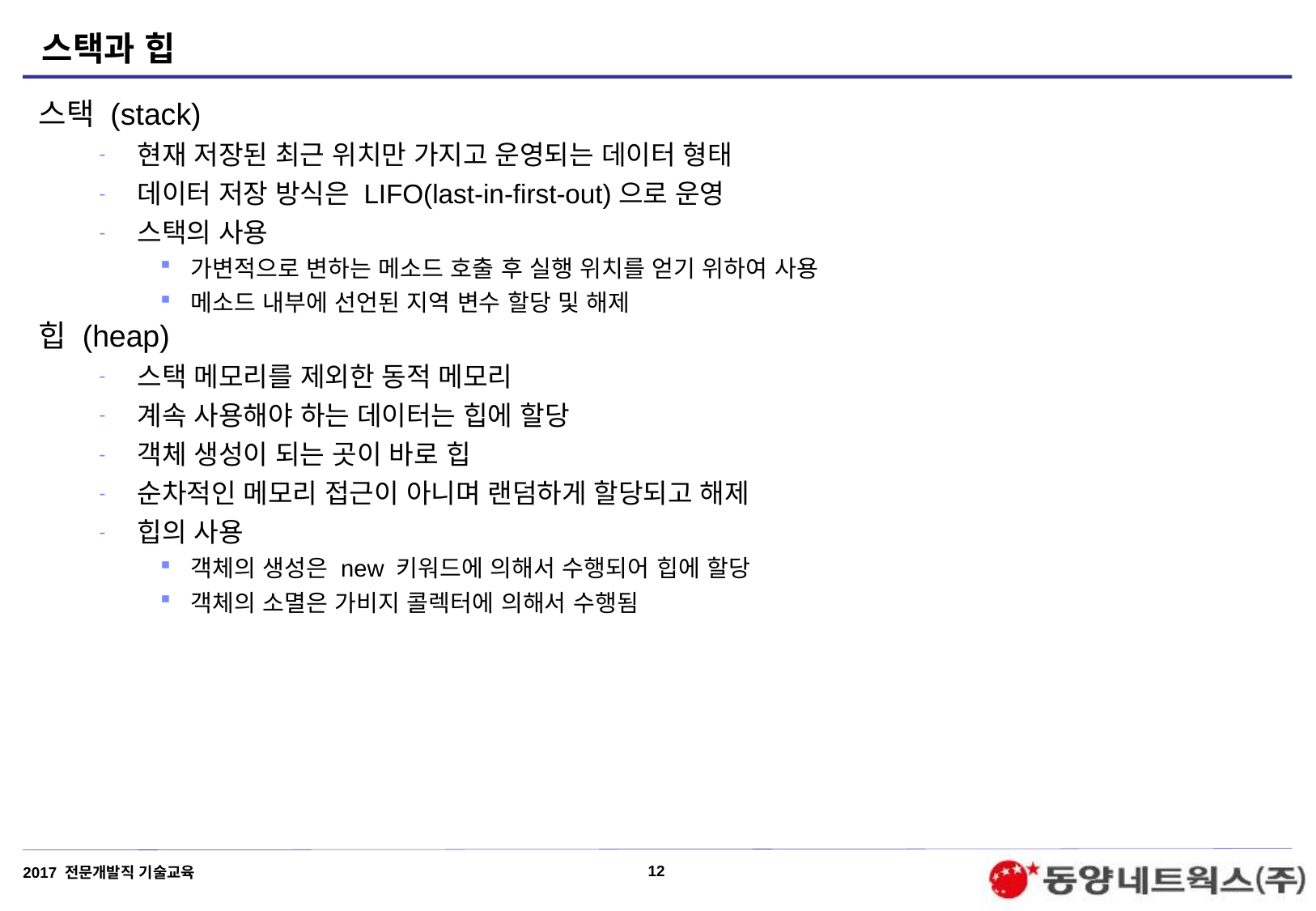

# 스택과 힙
스택 (stack)
현재 저장된 최근 위치만 가지고 운영되는 데이터 형태
데이터 저장 방식은 LIFO(last-in-first-out)으로 운영
스택의 사용
가변적으로 변하는 메소드 호출 후 실행 위치를 얻기 위하여 사용
메소드 내부에 선언된 지역 변수 할당 및 해제
힙 (heap)
스택 메모리를 제외한 동적 메모리
계속 사용해야 하는 데이터는 힙에 할당
객체 생성이 되는 곳이 바로 힙
순차적인 메모리 접근이 아니며 랜덤하게 할당되고 해제
힙의 사용
객체의 생성은 new 키워드에 의해서 수행되어 힙에 할당
객체의 소멸은 가비지 콜렉터에 의해서 수행됨